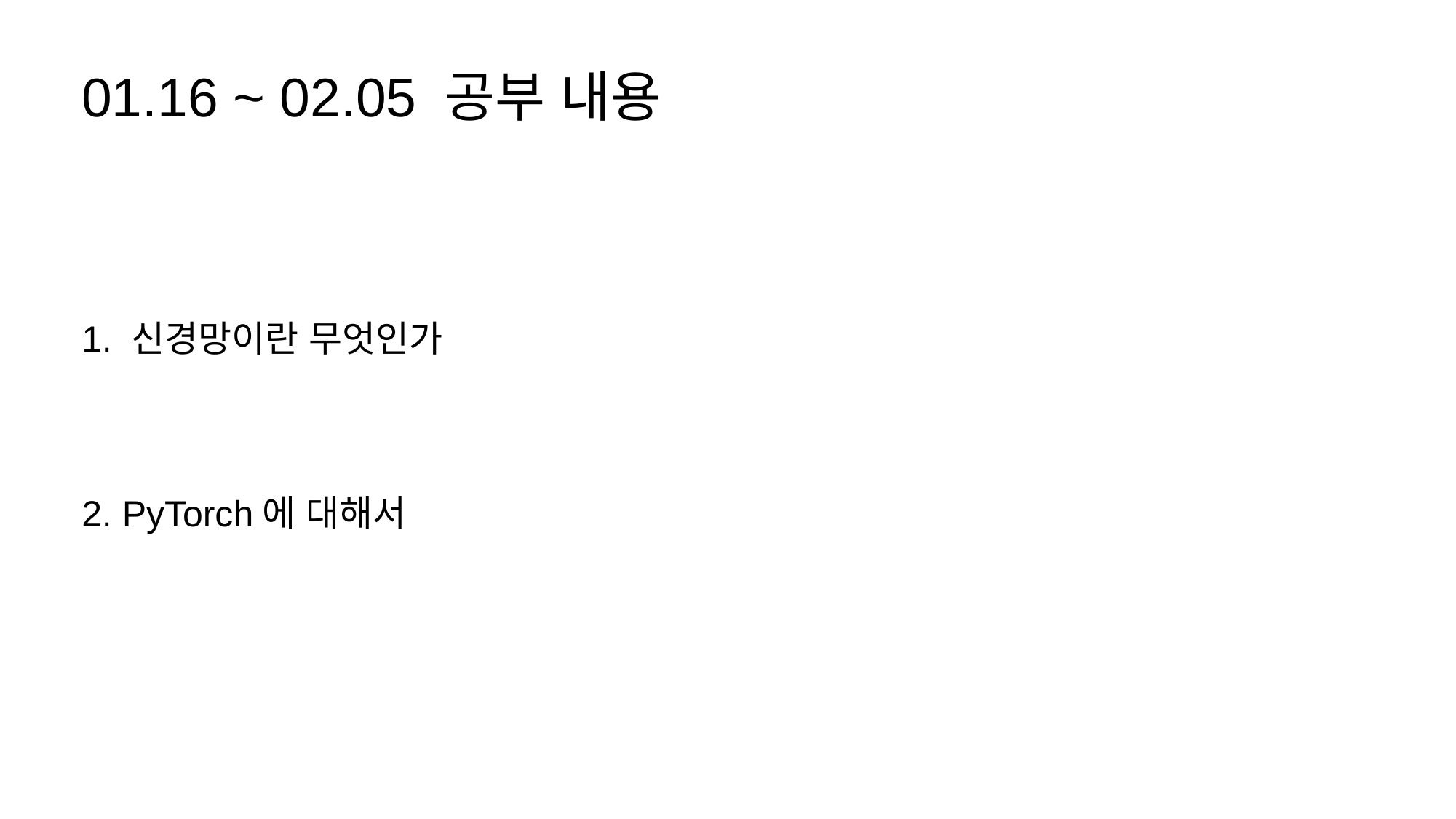

01.16 ~ 02.05 공부 내용
1. 신경망이란 무엇인가

2. PyTorch에 대해서